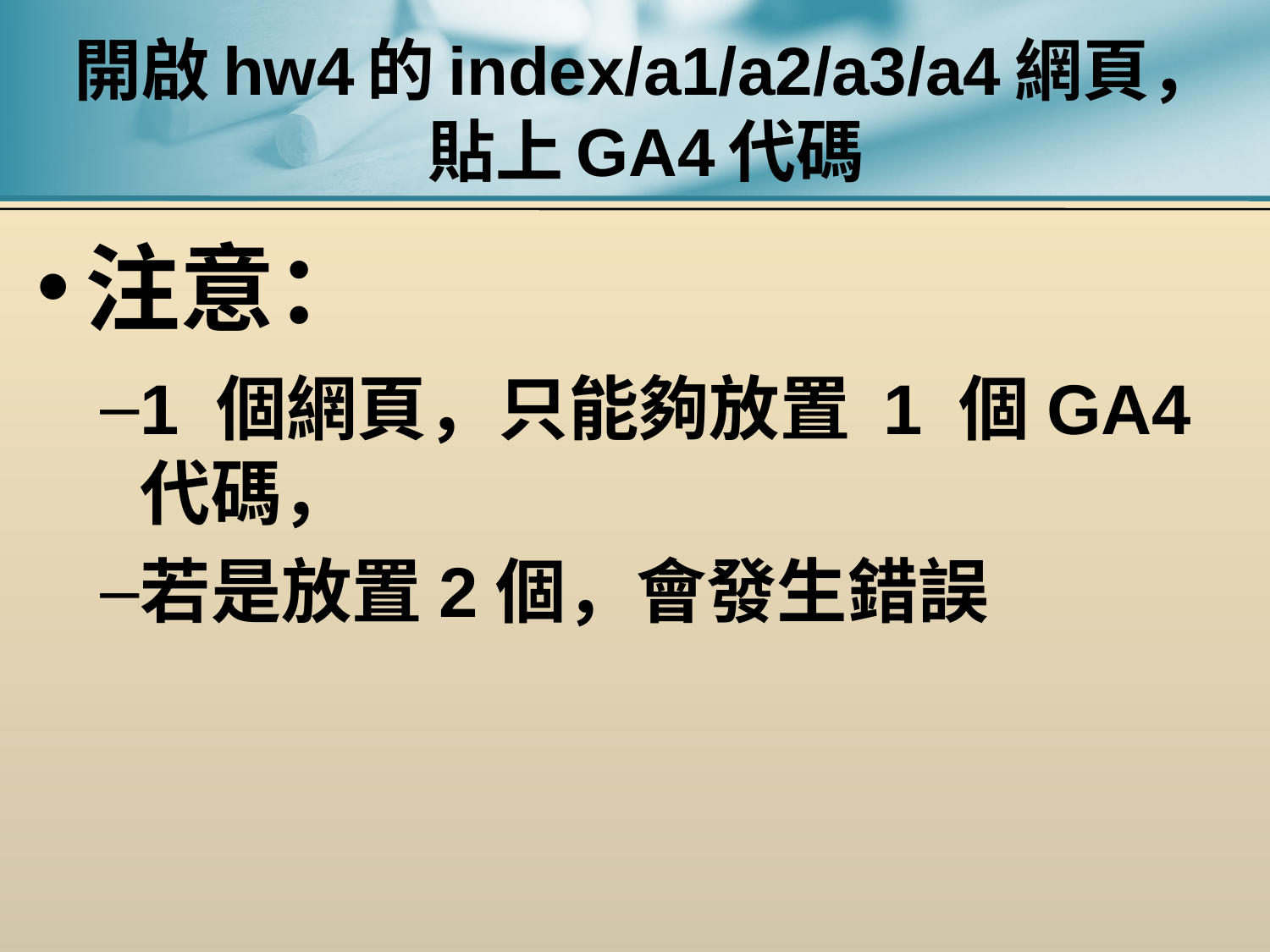

# 開啟hw4的index/a1/a2/a3/a4網頁，貼上GA4代碼
注意：
1 個網頁，只能夠放置 1 個GA4代碼，
若是放置2個，會發生錯誤